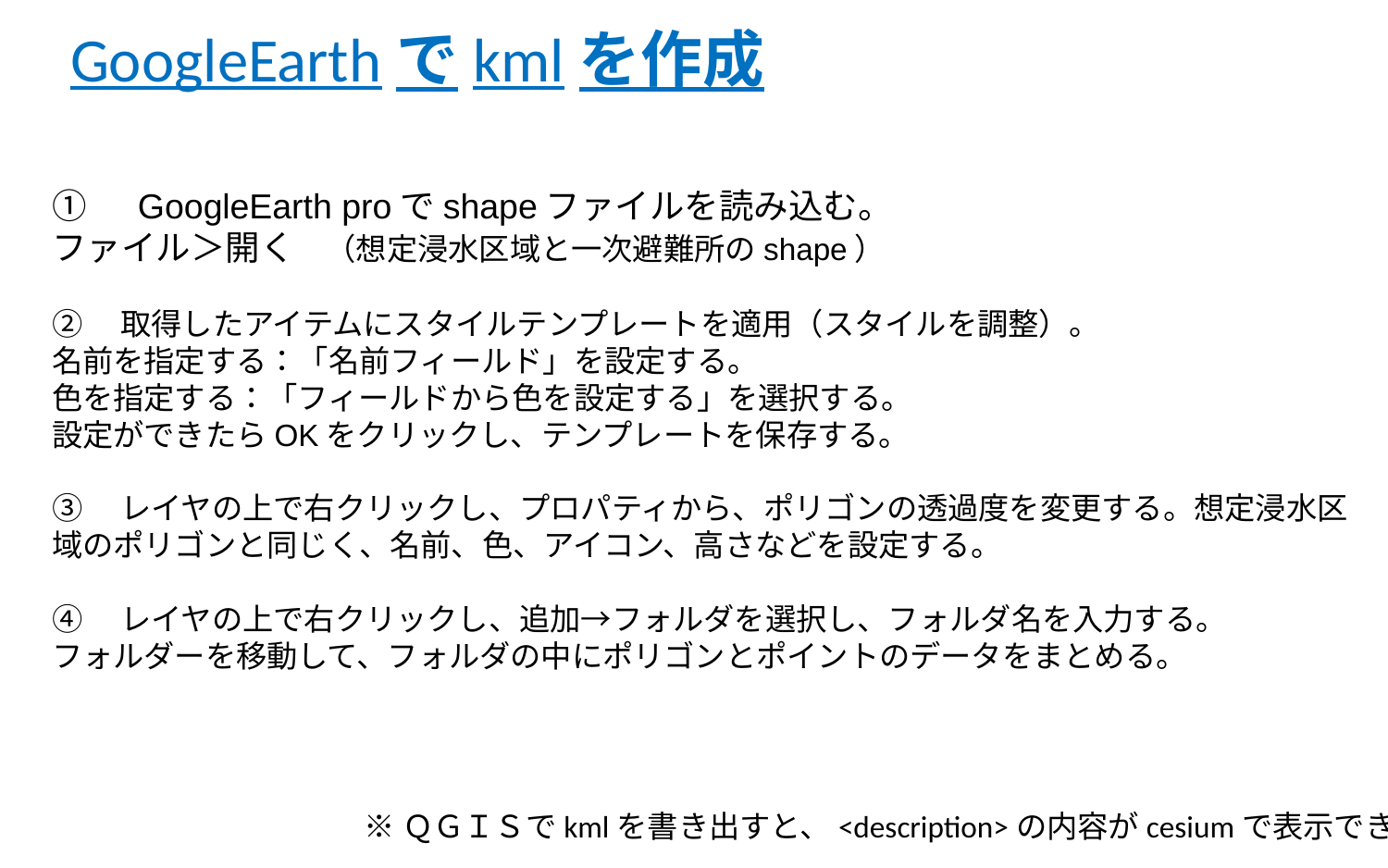

# GoogleEarthでkmlを作成
①　GoogleEarth proでshapeファイルを読み込む。
ファイル＞開く　（想定浸水区域と一次避難所のshape）

②　取得したアイテムにスタイルテンプレートを適用（スタイルを調整）。
名前を指定する：「名前フィールド」を設定する。
色を指定する：「フィールドから色を設定する」を選択する。
設定ができたらOKをクリックし、テンプレートを保存する。

③　レイヤの上で右クリックし、プロパティから、ポリゴンの透過度を変更する。想定浸水区域のポリゴンと同じく、名前、色、アイコン、高さなどを設定する。

④　レイヤの上で右クリックし、追加→フォルダを選択し、フォルダ名を入力する。
フォルダーを移動して、フォルダの中にポリゴンとポイントのデータをまとめる。

※ＱＧＩＳでkmlを書き出すと、<description>の内容がcesiumで表示できない。